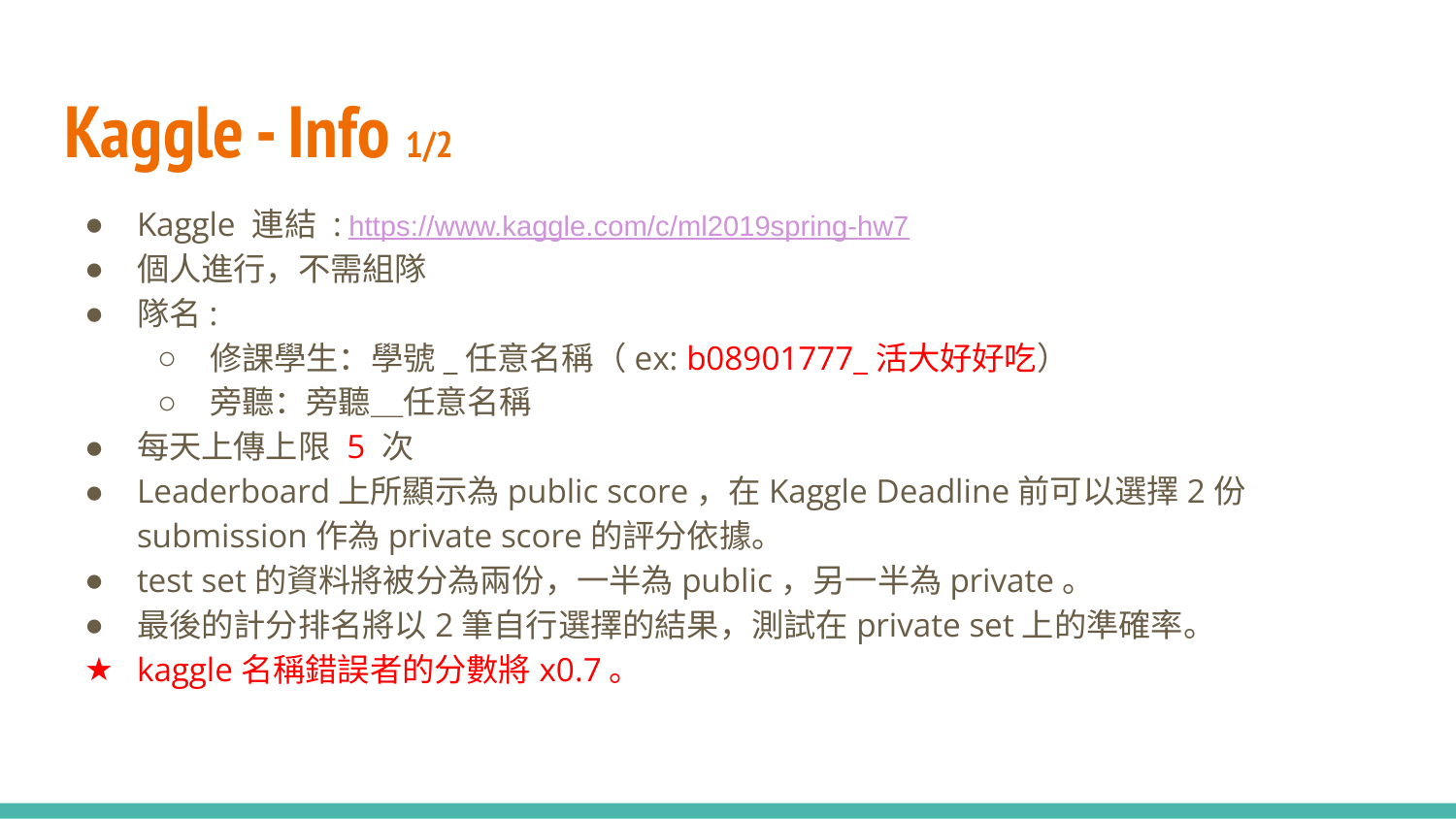

# Kaggle - Info 1/2
Kaggle 連結 : https://www.kaggle.com/c/ml2019spring-hw7
個人進行，不需組隊
隊名:
修課學生：學號_任意名稱（ex: b08901777_活大好好吃）
旁聽：旁聽＿任意名稱
每天上傳上限 5 次
Leaderboard上所顯示為public score，在Kaggle Deadline前可以選擇2份submission作為private score的評分依據。
test set的資料將被分為兩份，一半為public，另一半為private。
最後的計分排名將以2筆自行選擇的結果，測試在private set上的準確率。
kaggle名稱錯誤者的分數將x0.7。